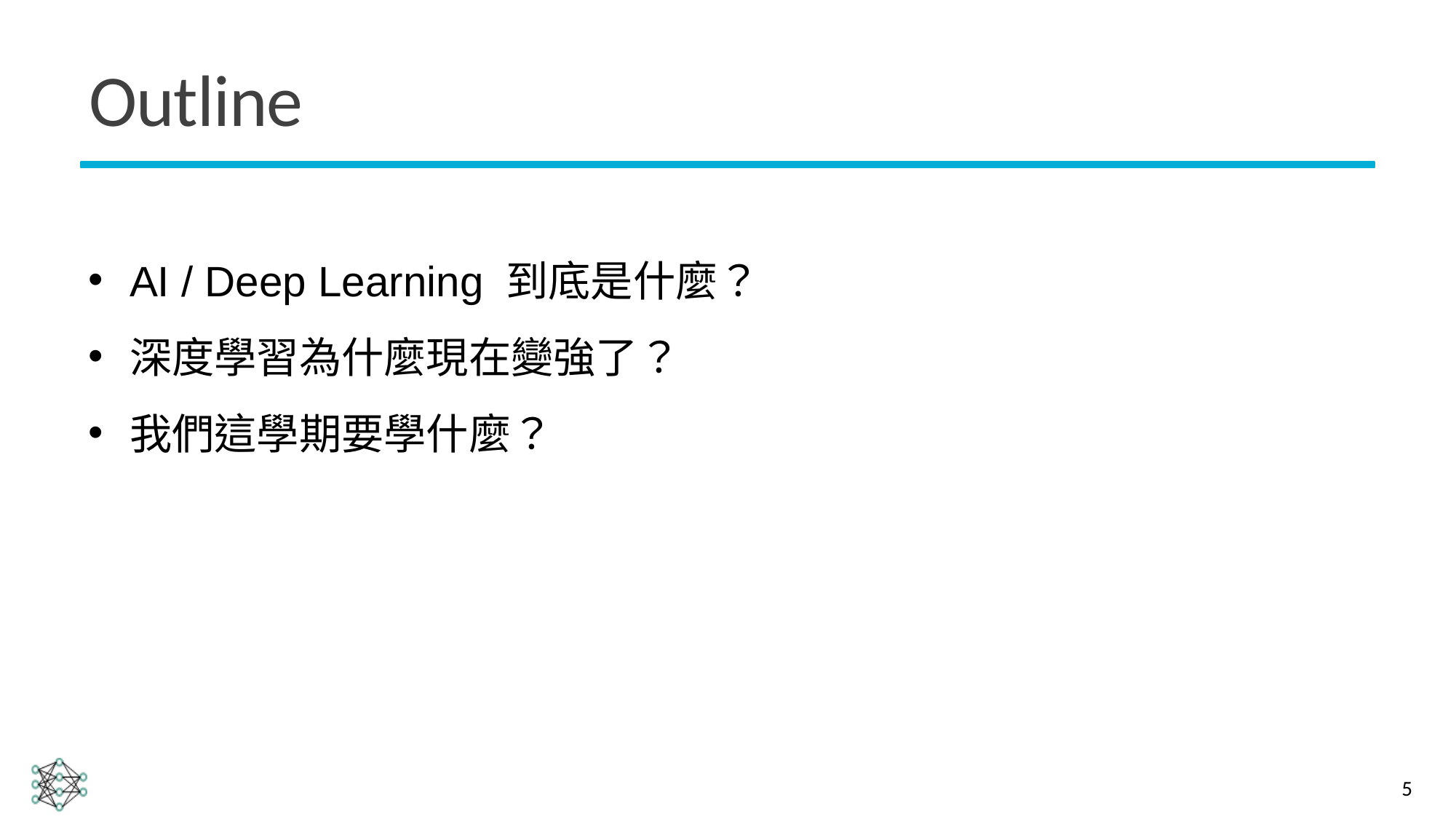

# Outline
AI / Deep Learning 到底是什麼？
深度學習為什麼現在變強了？
我們這學期要學什麼？
5